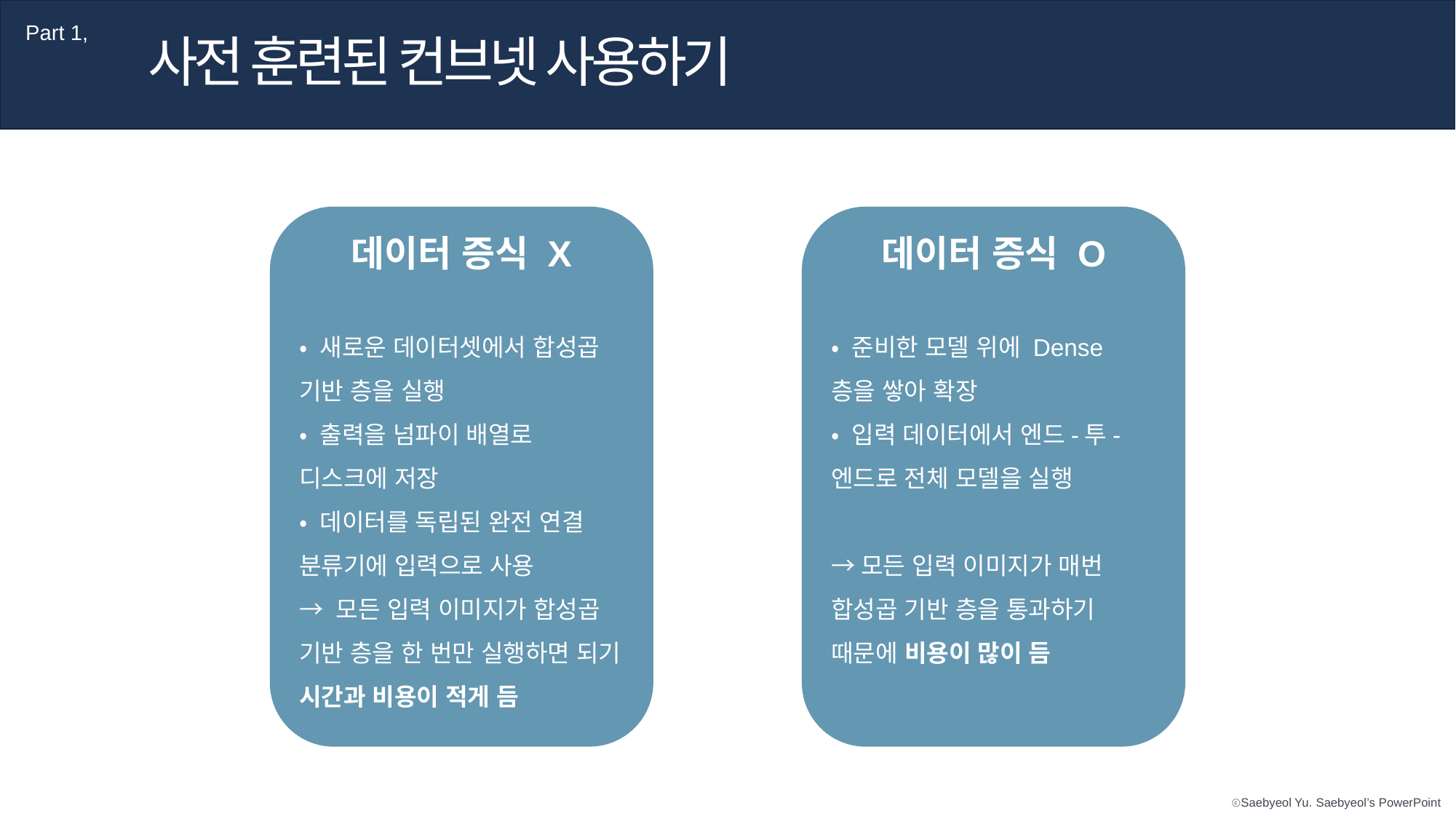

Part 1,
사전 훈련된 컨브넷 사용하기
데이터 증식 X

• 새로운 데이터셋에서 합성곱 기반 층을 실행
• 출력을 넘파이 배열로 디스크에 저장
• 데이터를 독립된 완전 연결 분류기에 입력으로 사용
→ 모든 입력 이미지가 합성곱 기반 층을 한 번만 실행하면 되기 시간과 비용이 적게 듬

데이터 증식 O

• 준비한 모델 위에 Dense 층을 쌓아 확장
• 입력 데이터에서 엔드-투-엔드로 전체 모델을 실행

→모든 입력 이미지가 매번 합성곱 기반 층을 통과하기 때문에 비용이 많이 듬